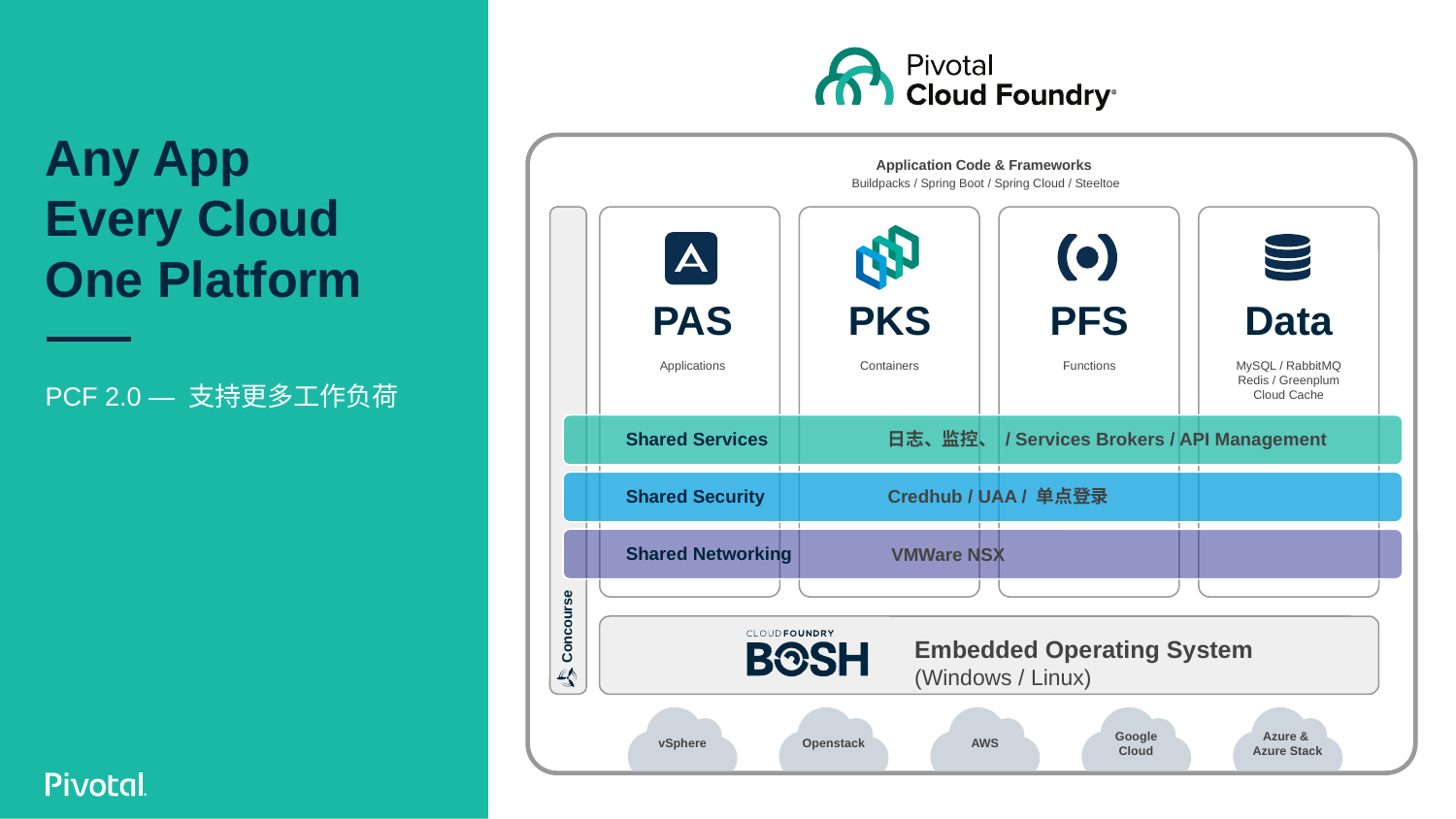

# Any App
Every Cloud
One Platform

Application Code & Frameworks
Buildpacks / Spring Boot / Spring Cloud / Steeltoe

PFS
Functions

Data
MySQL / RabbitMQ
Redis / Greenplum
Cloud Cache

PAS
Applications
PKS
Containers
PCF 2.0 — 支持更多工作负荷

Shared Services
日志、监控、 / Services Brokers / API Management

Shared Security
Credhub / UAA / 单点登录

Shared Networking
VMWare NSX
Concourse

Embedded Operating System (Windows / Linux)

vSphere

Openstack

AWS

Google
Cloud

Azure &
Azure Stack